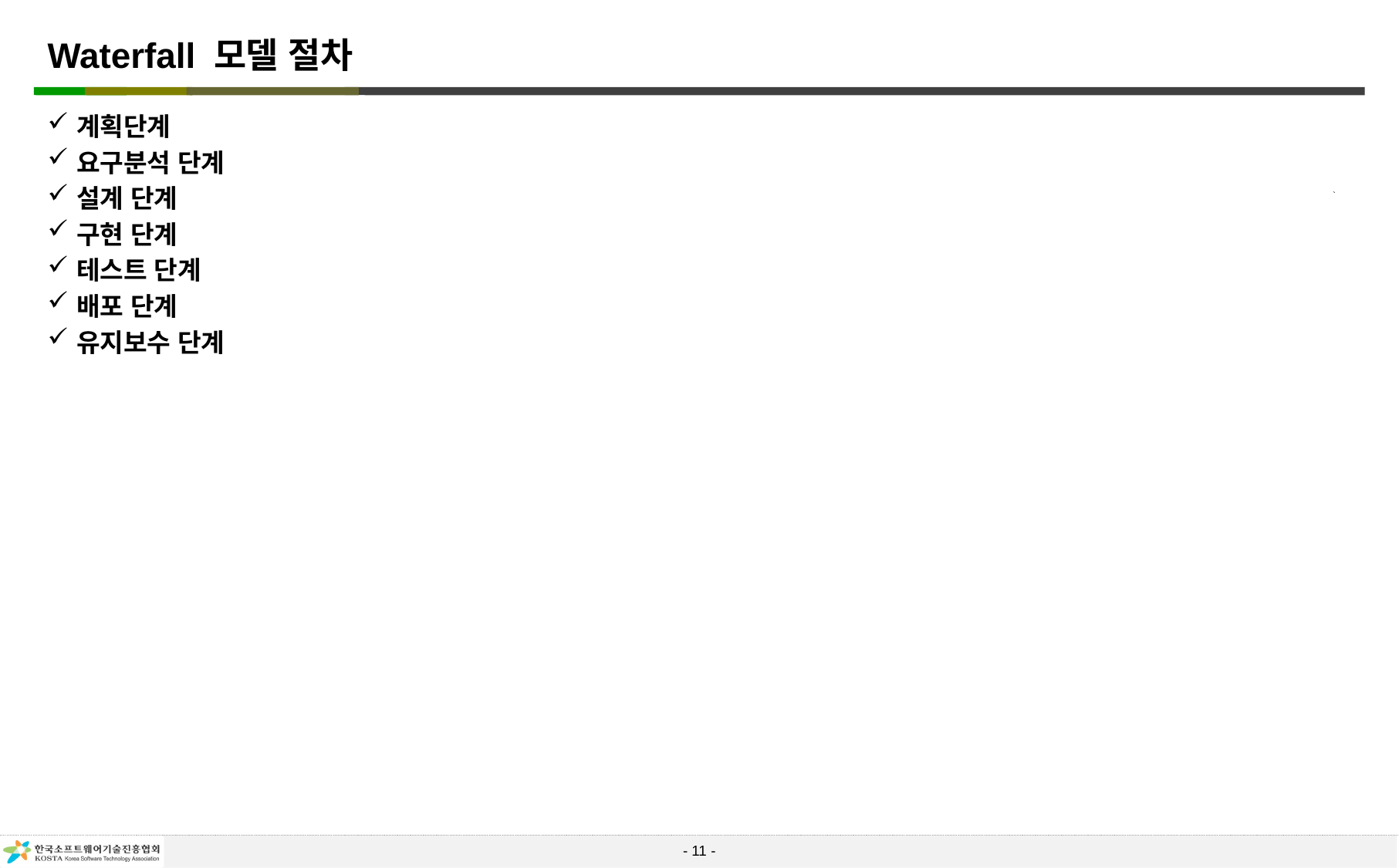

# Waterfall 모델 절차
계획단계
요구분석 단계
설계 단계
구현 단계
테스트 단계
배포 단계
유지보수 단계